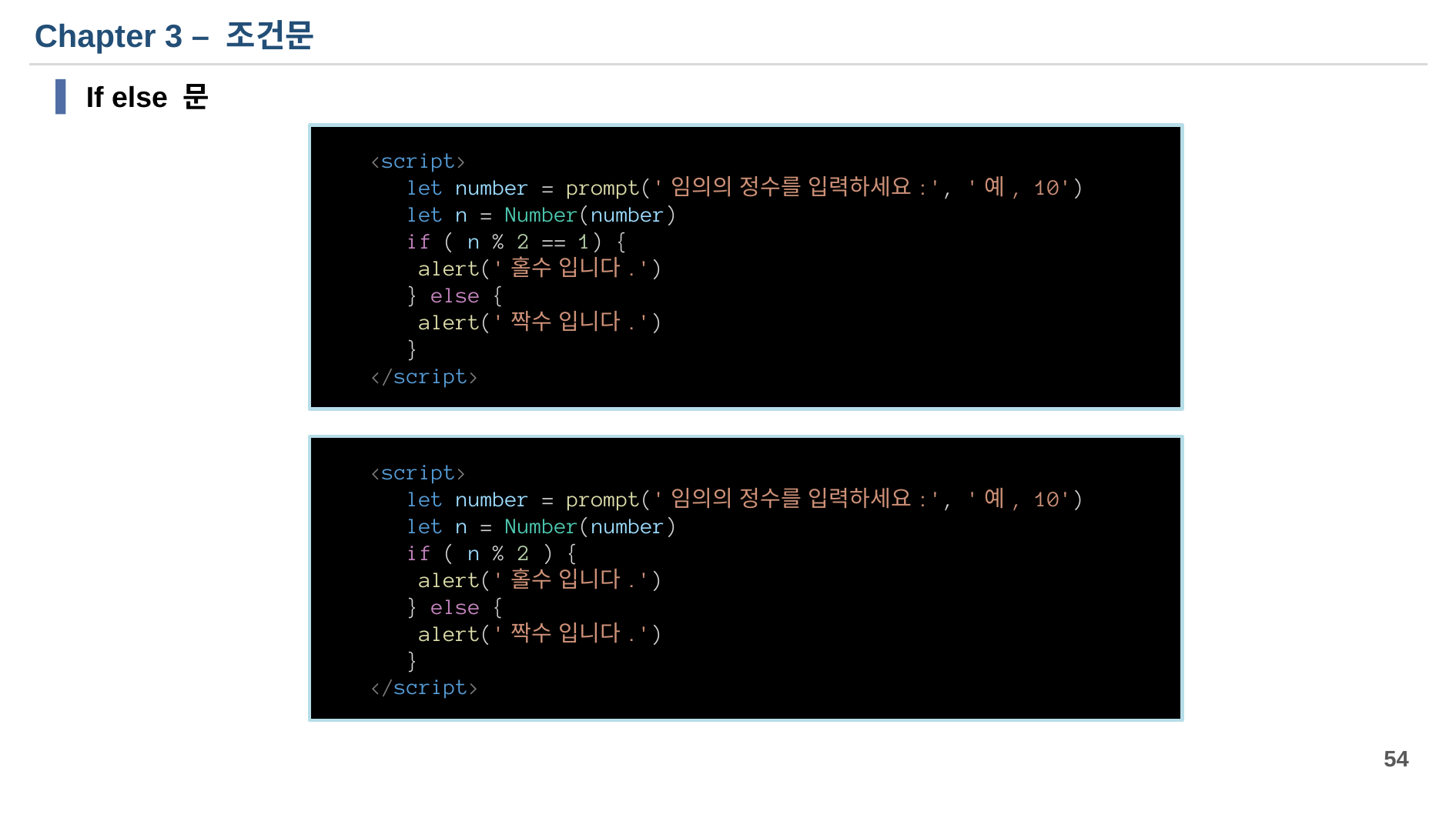

# Chapter 3 – 조건문
If else 문

    <script>
       let number = prompt('임의의 정수를 입력하세요:', '예, 10')
       let n = Number(number)
       if ( n % 2 == 1) {
        alert('홀수 입니다.')
       } else {
        alert('짝수 입니다.')
       }
    </script>
    <script>
       let number = prompt('임의의 정수를 입력하세요:', '예, 10')
       let n = Number(number)
       if ( n % 2 ) {
        alert('홀수 입니다.')
       } else {
        alert('짝수 입니다.')
       }
    </script>
54